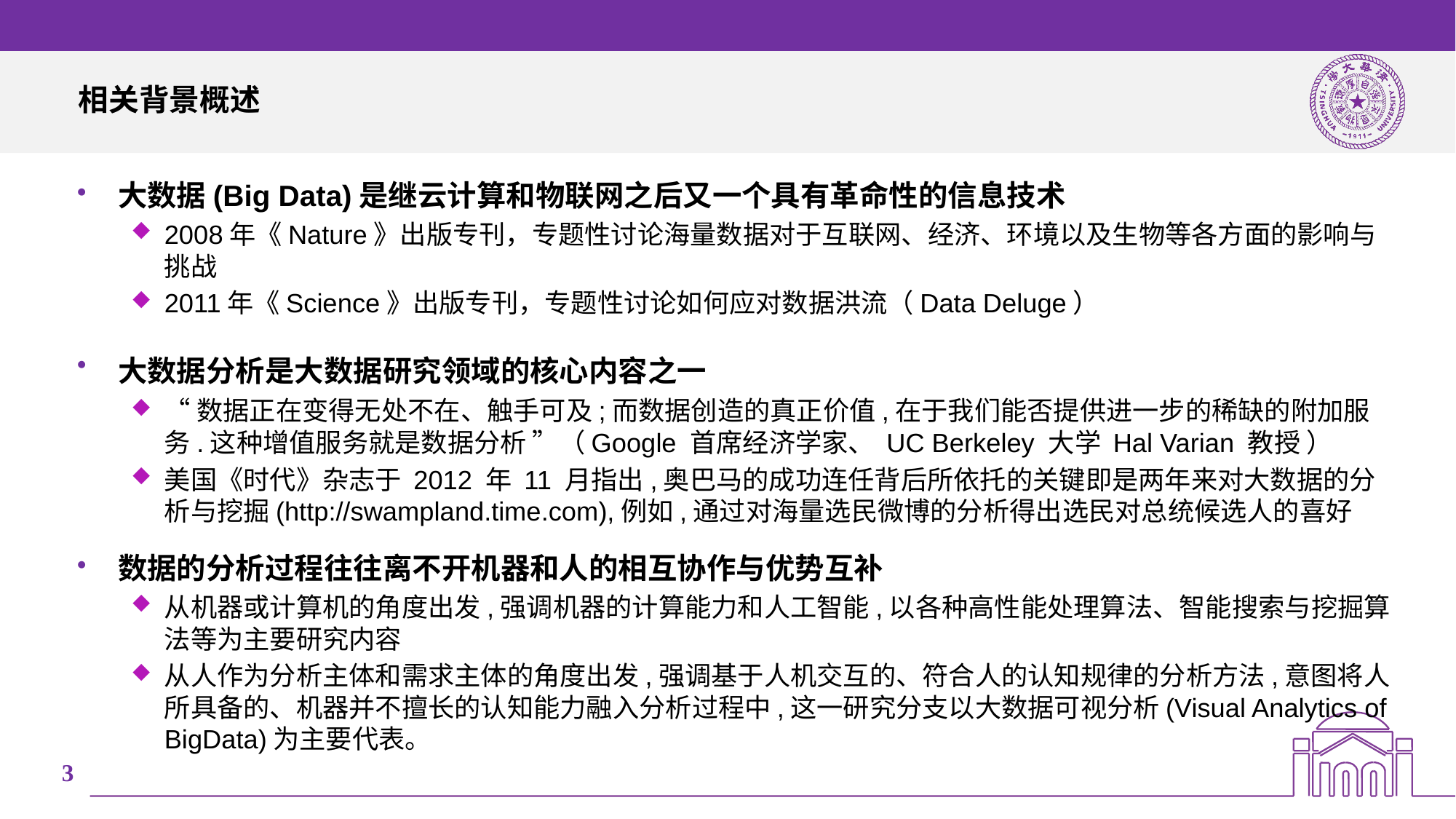

# 相关背景概述
大数据(Big Data)是继云计算和物联网之后又一个具有革命性的信息技术
2008年《Nature》出版专刊，专题性讨论海量数据对于互联网、经济、环境以及生物等各方面的影响与挑战
2011年《Science》出版专刊，专题性讨论如何应对数据洪流（Data Deluge）
大数据分析是大数据研究领域的核心内容之一
“数据正在变得无处不在、触手可及;而数据创造的真正价值,在于我们能否提供进一步的稀缺的附加服务.这种增值服务就是数据分析 ”（Google 首席经济学家、 UC Berkeley 大学 Hal Varian 教授 ）
美国《时代》杂志于 2012 年 11 月指出,奥巴马的成功连任背后所依托的关键即是两年来对大数据的分析与挖掘(http://swampland.time.com),例如,通过对海量选民微博的分析得出选民对总统候选人的喜好
数据的分析过程往往离不开机器和人的相互协作与优势互补
从机器或计算机的角度出发,强调机器的计算能力和人工智能,以各种高性能处理算法、智能搜索与挖掘算法等为主要研究内容
从人作为分析主体和需求主体的角度出发,强调基于人机交互的、符合人的认知规律的分析方法,意图将人所具备的、机器并不擅长的认知能力融入分析过程中,这一研究分支以大数据可视分析(Visual Analytics of BigData)为主要代表。